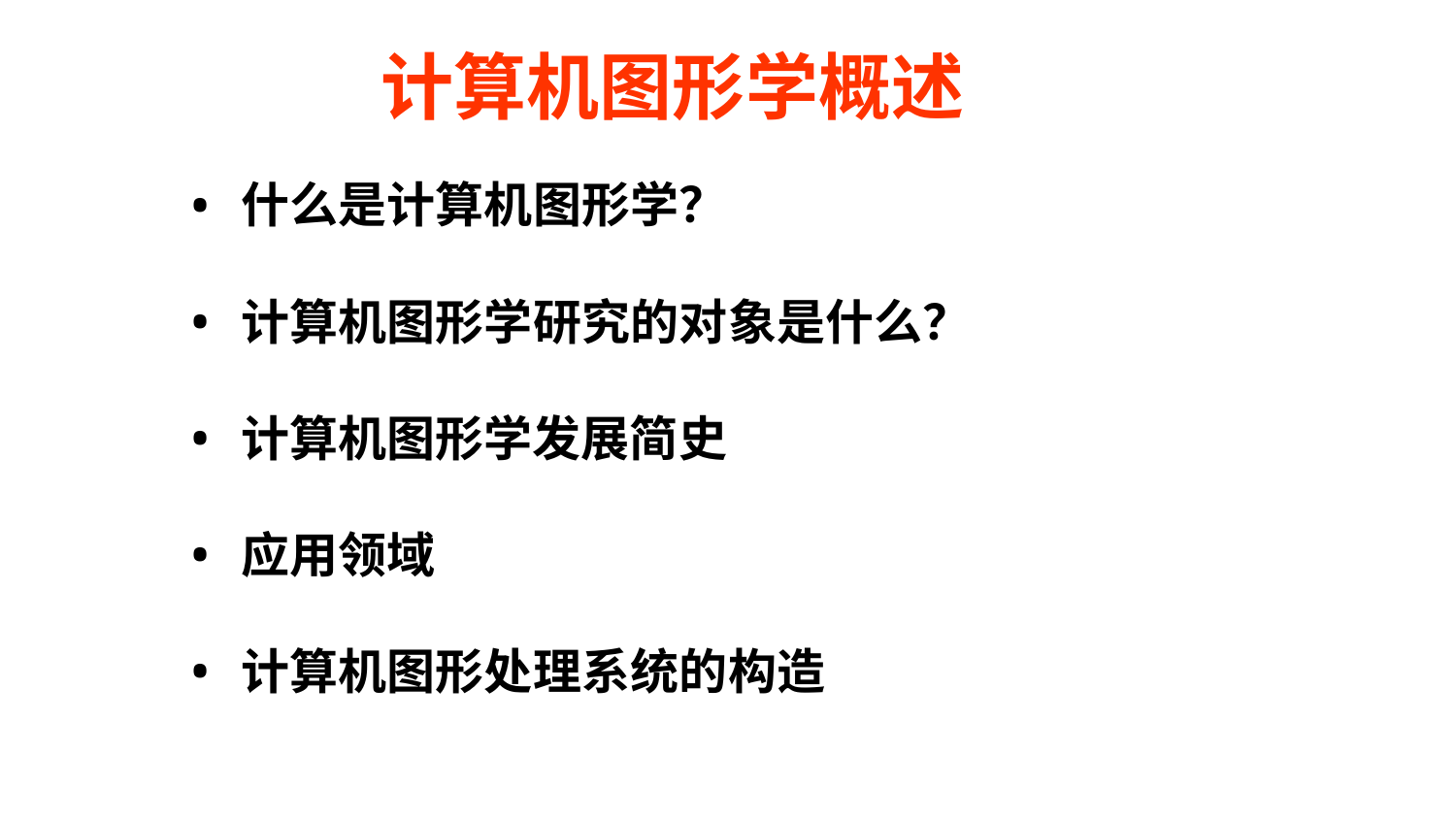

# 计算机图形学概述
什么是计算机图形学？

计算机图形学研究的对象是什么？

计算机图形学发展简史

应用领域

计算机图形处理系统的构造